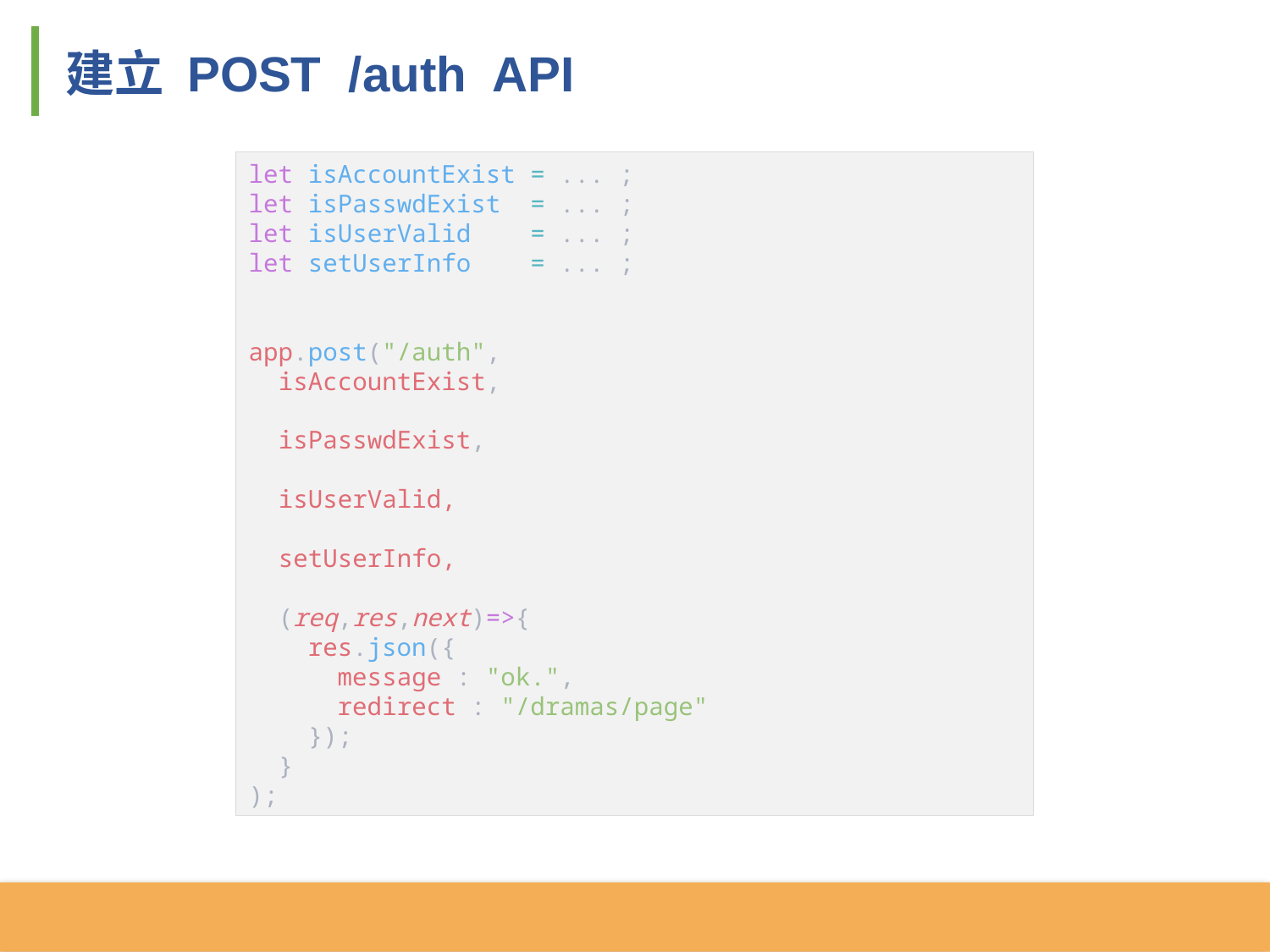

建立 POST  /auth  API
let isAccountExist = ... ;
let isPasswdExist  = ... ;
let isUserValid    = ... ;
let setUserInfo    = ... ;

app.post("/auth",
  isAccountExist,

  isPasswdExist,

  isUserValid,

  setUserInfo,

  (req,res,next)=>{
    res.json({
      message : "ok.",
      redirect : "/dramas/page"
    });
  }
);